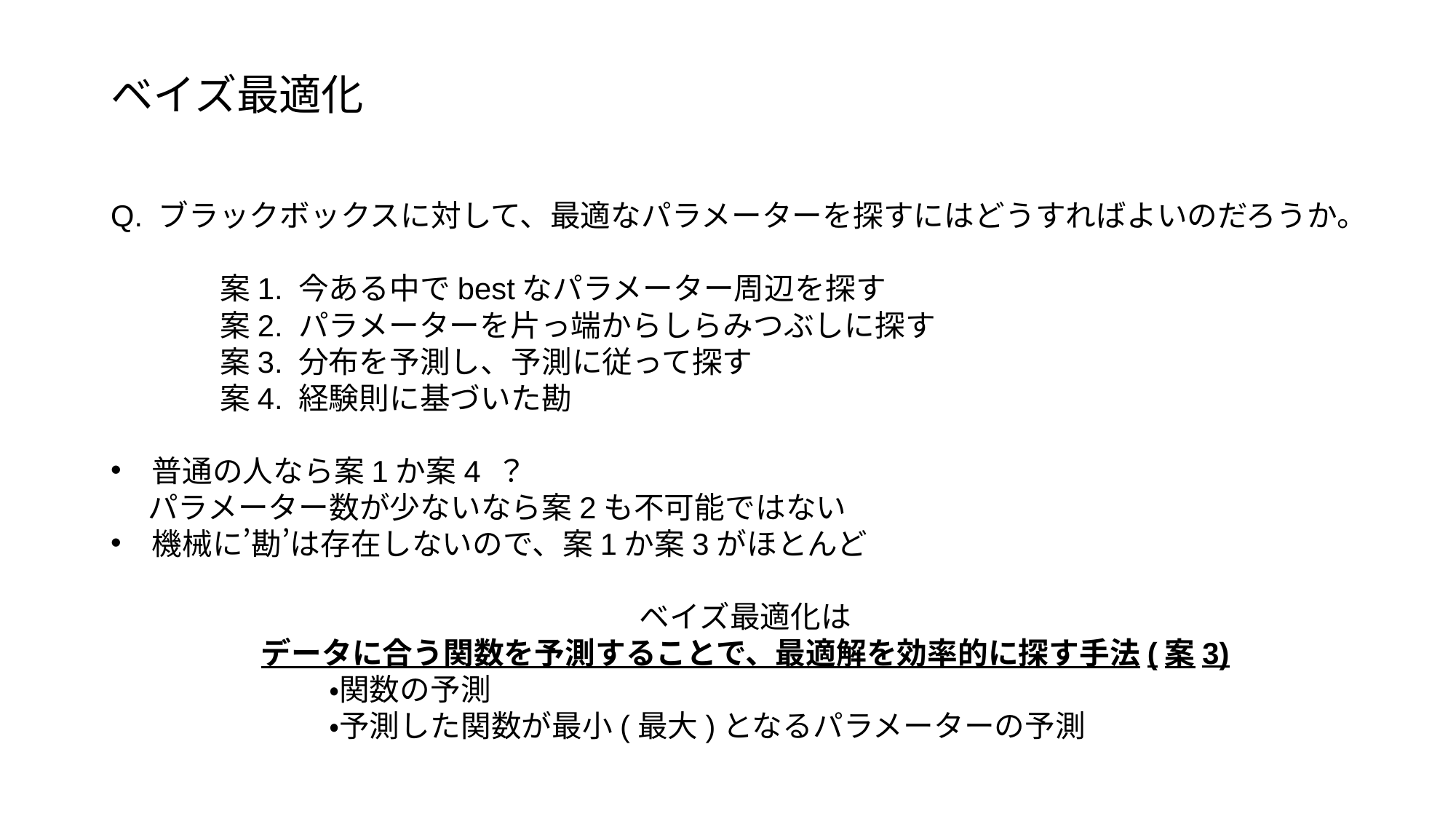

# ベイズ最適化
Q. ブラックボックスに対して、最適なパラメーターを探すにはどうすればよいのだろうか。

	案1. 今ある中でbestなパラメーター周辺を探す
	案2. パラメーターを片っ端からしらみつぶしに探す
	案3. 分布を予測し、予測に従って探す
	案4. 経験則に基づいた勘

普通の人なら案1か案4 ？
　 パラメーター数が少ないなら案2も不可能ではない
機械に’勘’は存在しないので、案1か案3がほとんど

ベイズ最適化は
データに合う関数を予測することで、最適解を効率的に探す手法(案3)
		・関数の予測
		・予測した関数が最小(最大)となるパラメーターの予測